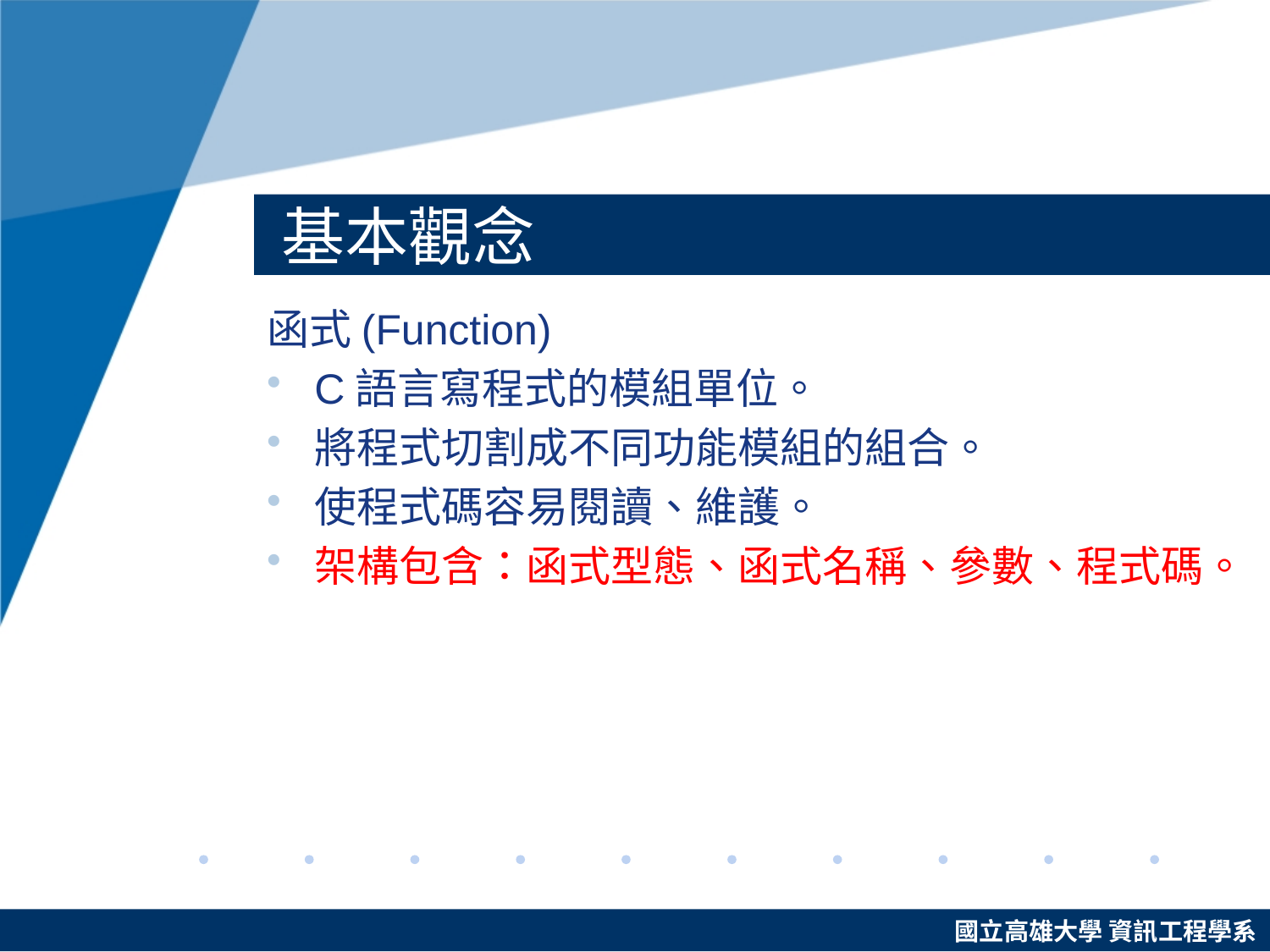

# 基本觀念
函式(Function)
C語言寫程式的模組單位。
將程式切割成不同功能模組的組合。
使程式碼容易閱讀、維護。
架構包含：函式型態、函式名稱、參數、程式碼。